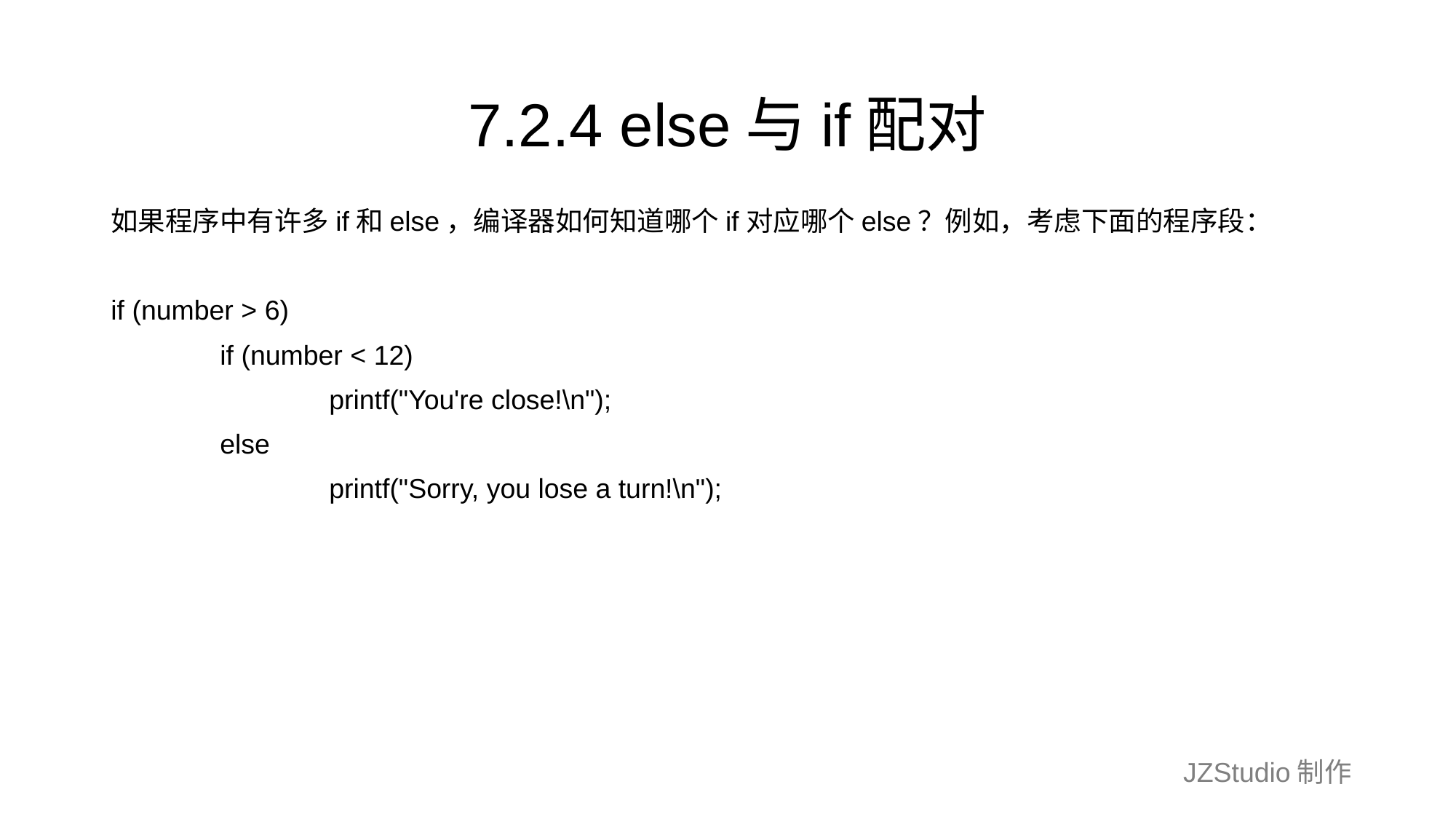

# 7.2.4 else与if配对
如果程序中有许多if和else，编译器如何知道哪个if对应哪个else？例如，考虑下面的程序段：

if (number > 6)
	if (number < 12)
		printf("You're close!\n");
	else
		printf("Sorry, you lose a turn!\n");